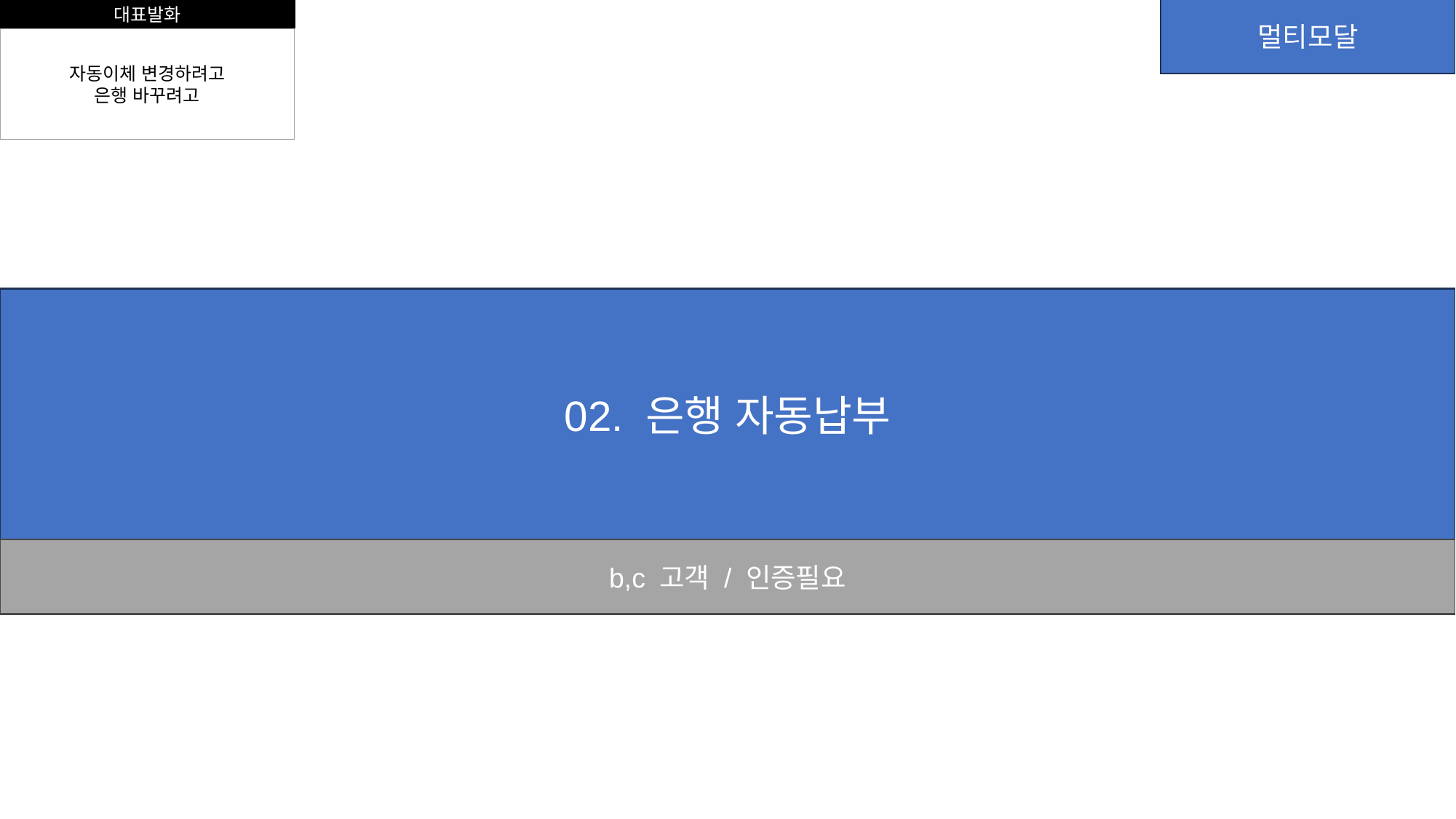

대표발화
멀티모달
자동이체 변경하려고
은행 바꾸려고
02. 은행 자동납부
b,c 고객 / 인증필요